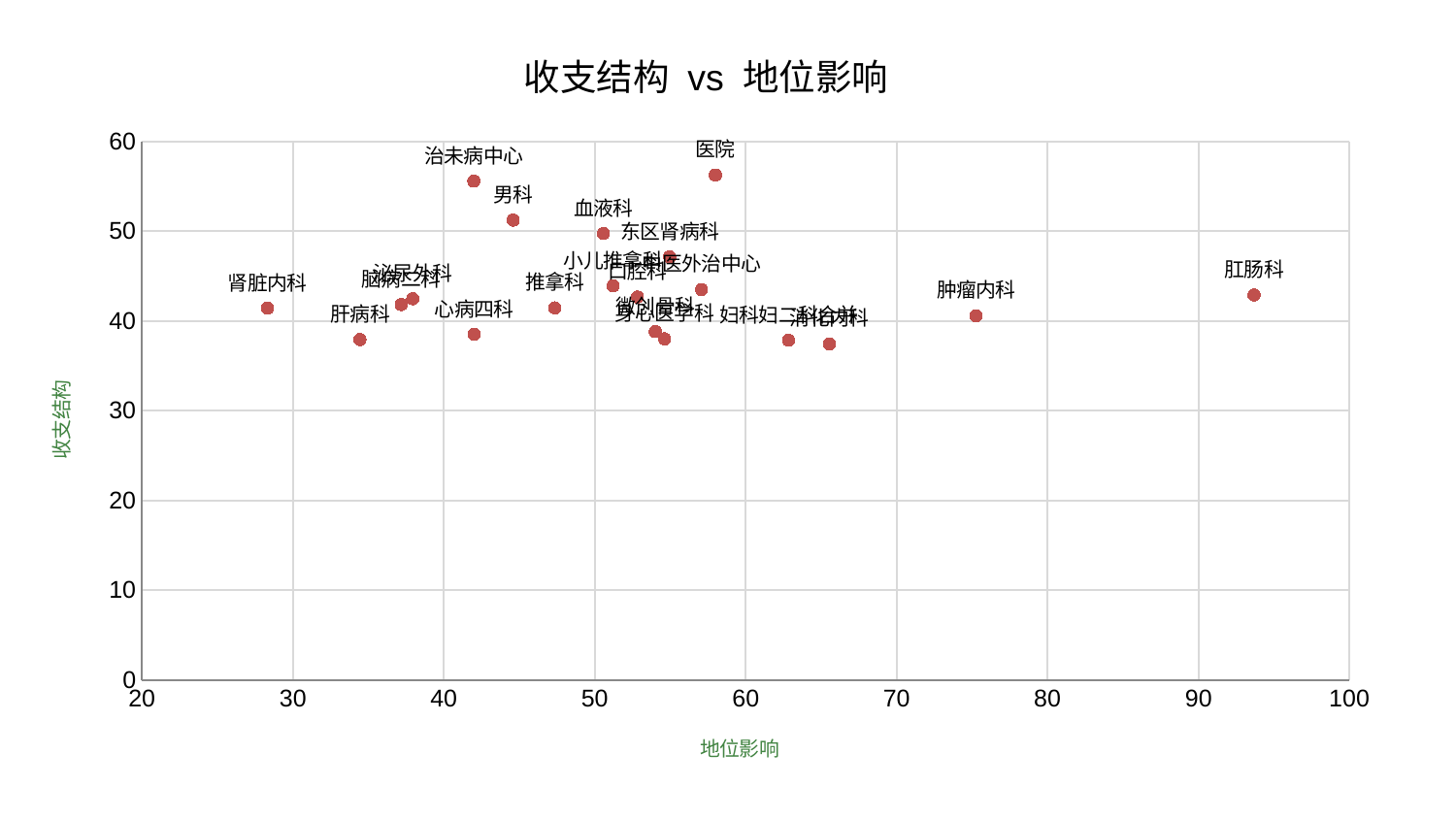

### Chart: 收支结构 vs 地位影响

| Category | 收支结构 |
|---|---|
242